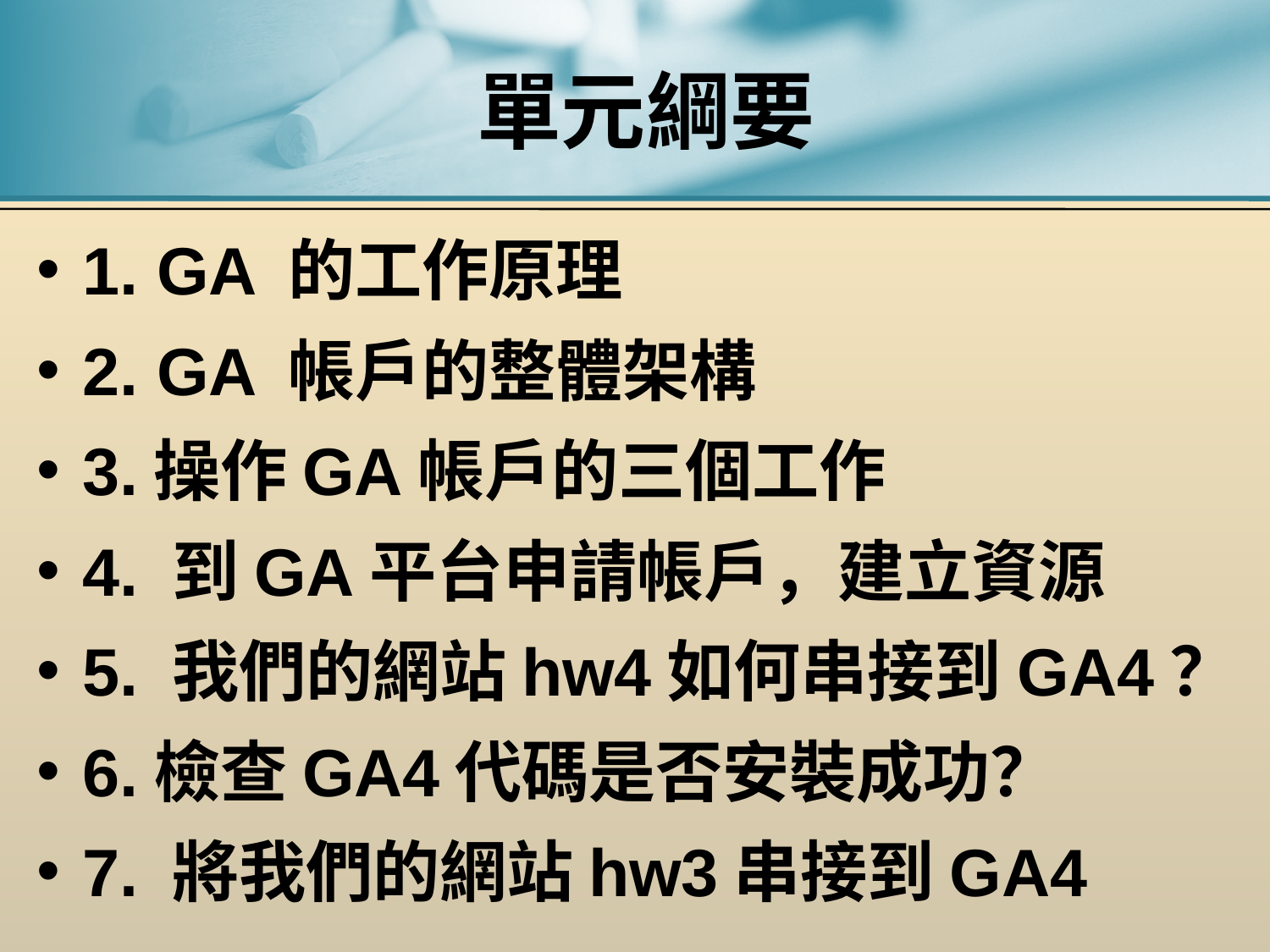

# 單元綱要
1. GA 的工作原理
2. GA 帳戶的整體架構
3.操作GA帳戶的三個工作
4. 到GA平台申請帳戶，建立資源
5. 我們的網站hw4如何串接到GA4？
6.檢查GA4代碼是否安裝成功？
7. 將我們的網站hw3串接到GA4